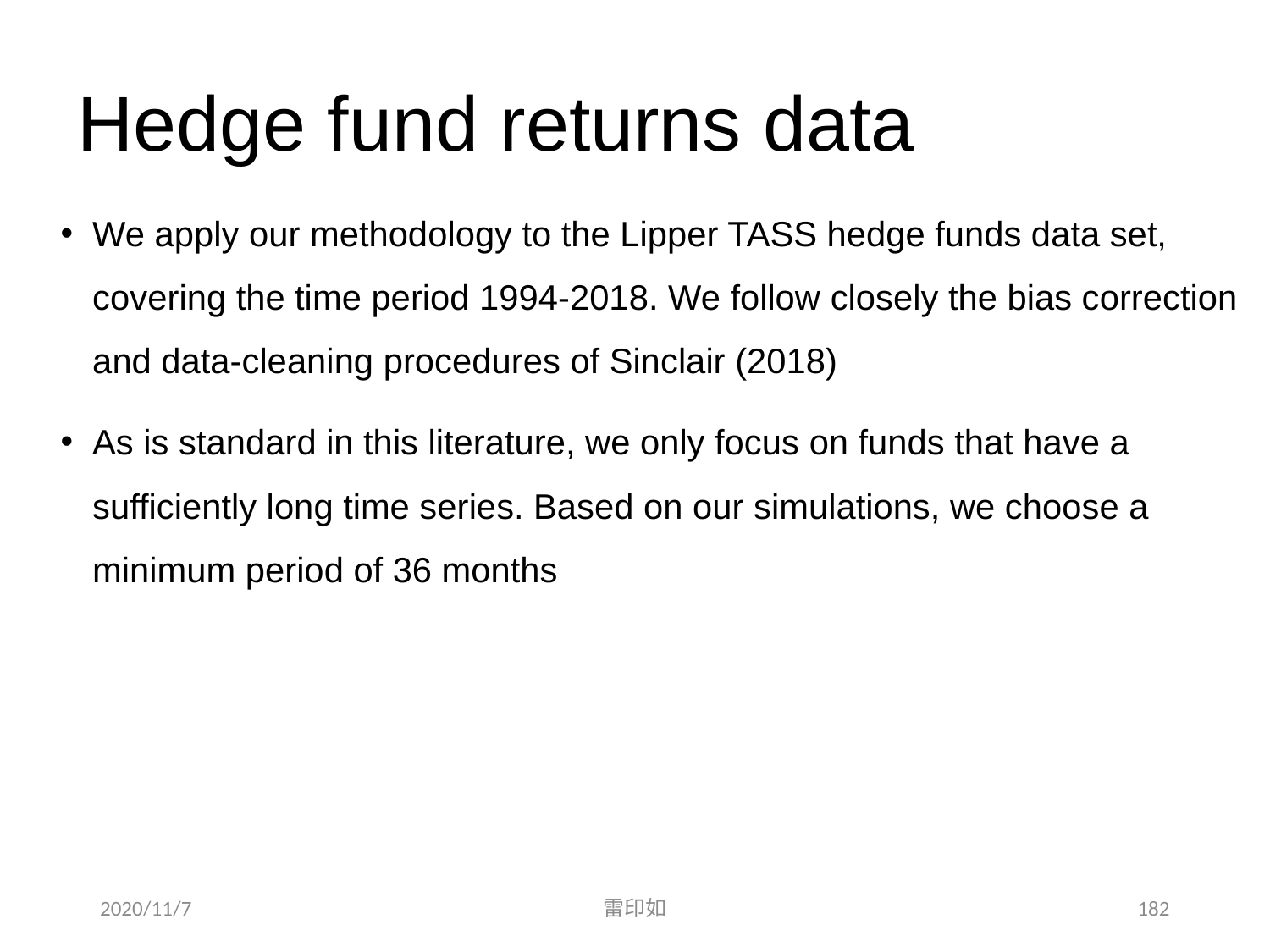

# Hedge fund returns data
We apply our methodology to the Lipper TASS hedge funds data set, covering the time period 1994-2018. We follow closely the bias correction and data-cleaning procedures of Sinclair (2018)
As is standard in this literature, we only focus on funds that have a sufficiently long time series. Based on our simulations, we choose a minimum period of 36 months
2020/11/7
雷印如
182